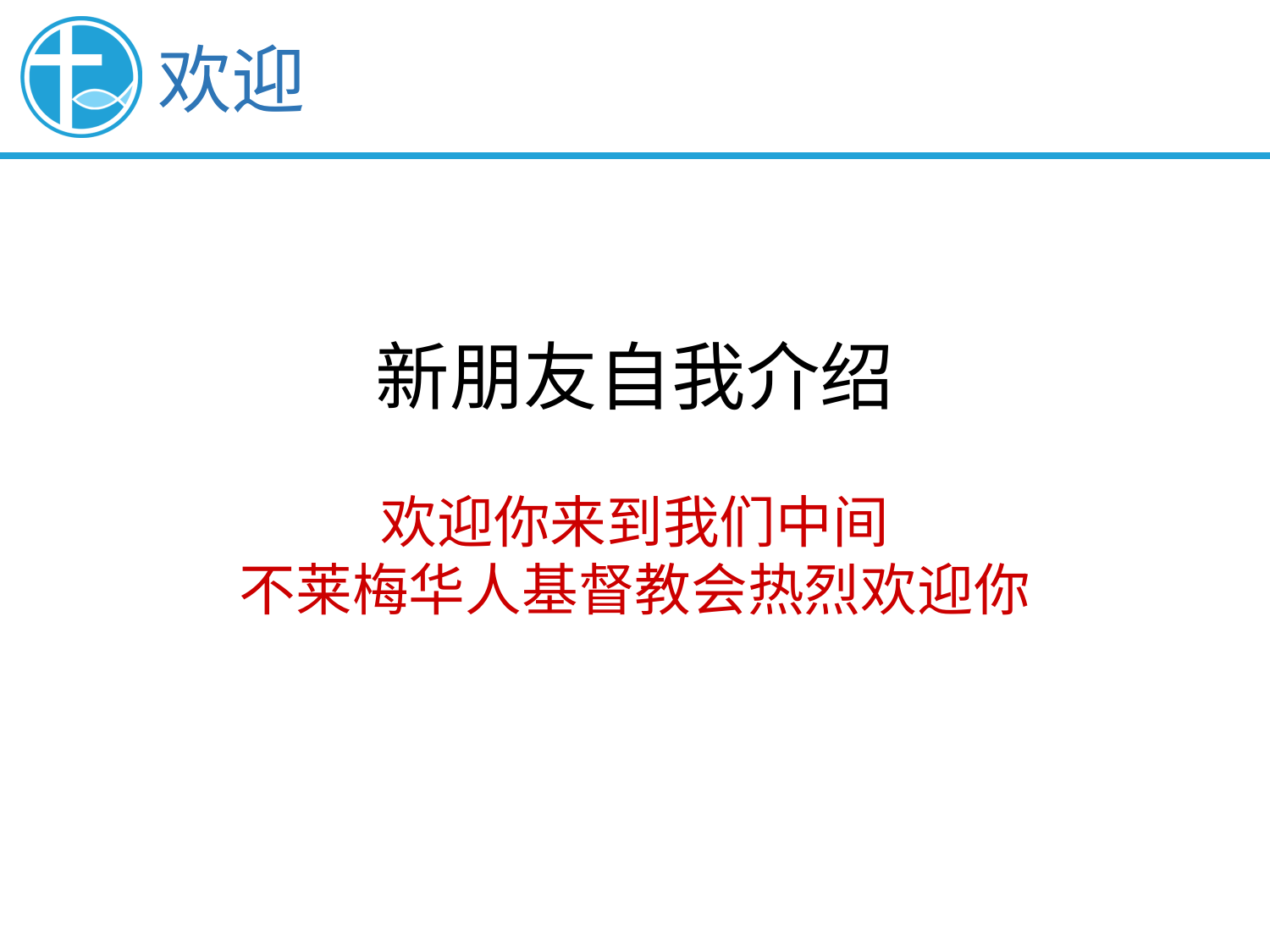

欢迎
新朋友自我介绍
欢迎你来到我们中间
不莱梅华人基督教会热烈欢迎你